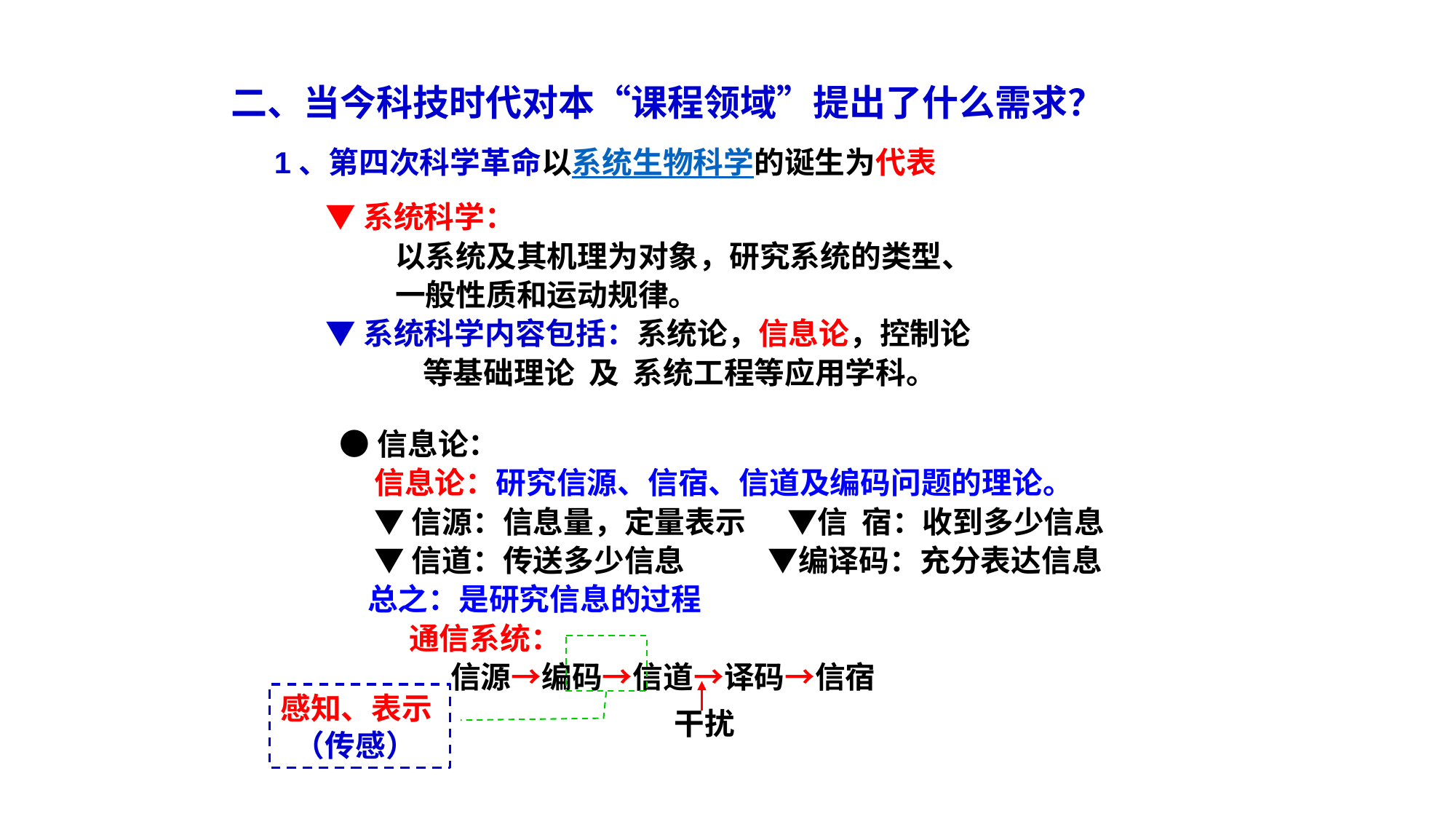

二、当今科技时代对本“课程领域”提出了什么需求？
1、第四次科学革命以系统生物科学的诞生为代表
▼系统科学：
         以系统及其机理为对象，研究系统的类型、
         一般性质和运动规律。
▼系统科学内容包括：系统论，信息论，控制论
             等基础理论  及  系统工程等应用学科。
  ●信息论：
      信息论：研究信源、信宿、信道及编码问题的理论。
       ▼信源：信息量，定量表示      ▼信  宿：收到多少信息
       ▼信道：传送多少信息            ▼编译码：充分表达信息
     总之：是研究信息的过程
           通信系统：
                 信源→编码→信道→译码→信宿

感知、表示
 （传感）
干扰